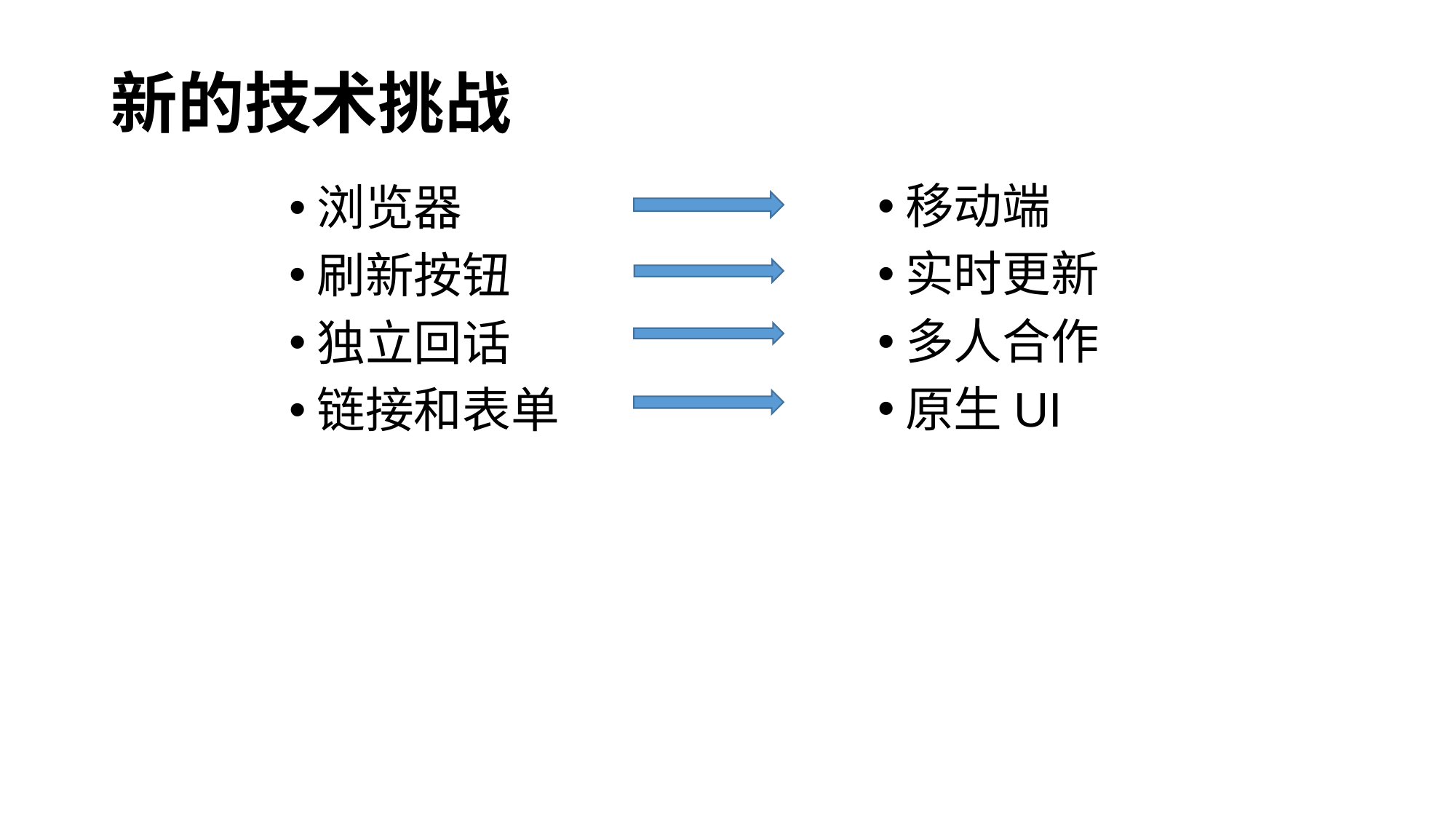

# 新的技术挑战
移动端
实时更新
多人合作
原生UI
浏览器
刷新按钮
独立回话
链接和表单